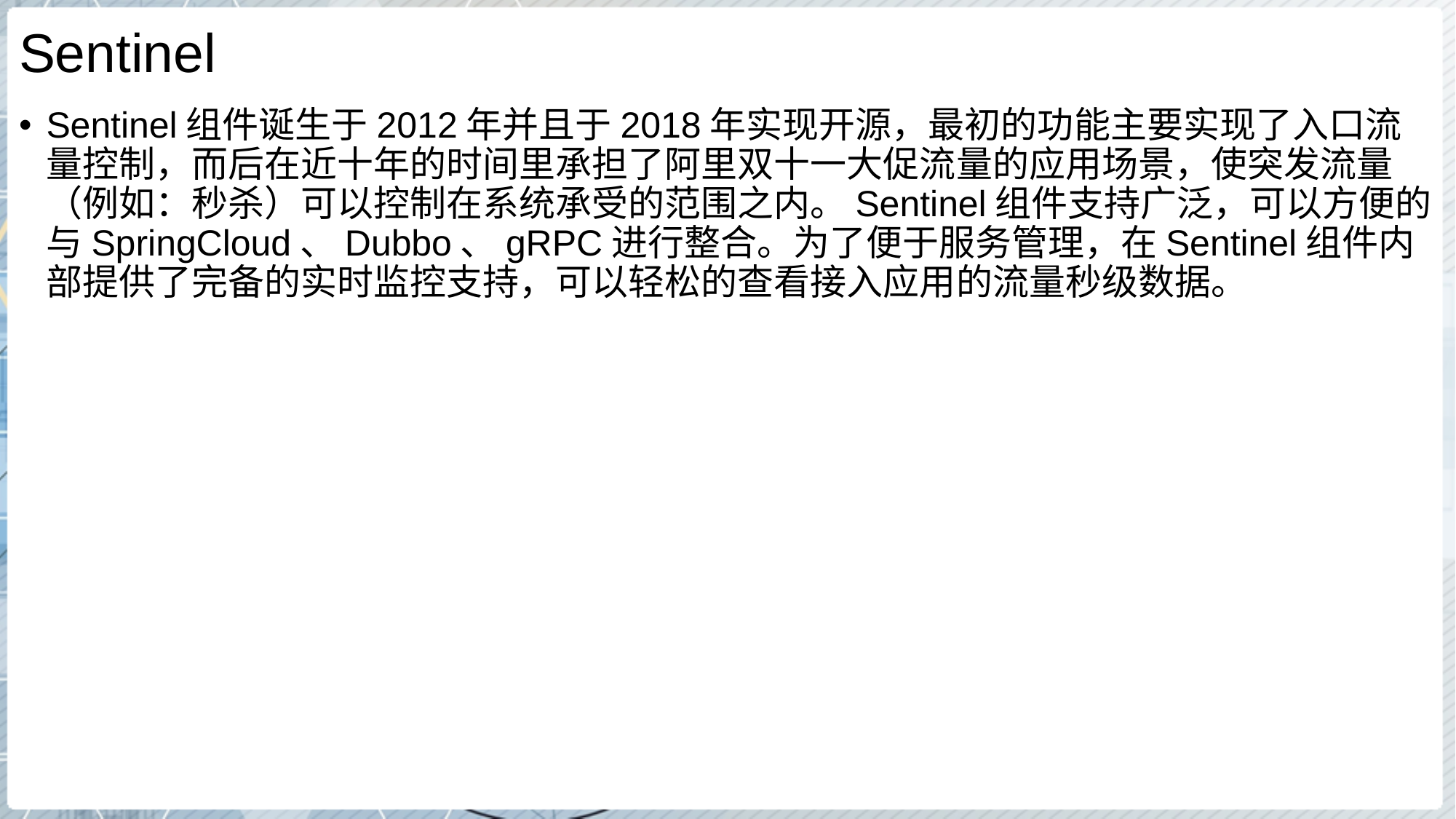

# Sentinel
Sentinel组件诞生于2012年并且于2018年实现开源，最初的功能主要实现了入口流量控制，而后在近十年的时间里承担了阿里双十一大促流量的应用场景，使突发流量（例如：秒杀）可以控制在系统承受的范围之内。Sentinel组件支持广泛，可以方便的与SpringCloud、Dubbo、gRPC进行整合。为了便于服务管理，在Sentinel组件内部提供了完备的实时监控支持，可以轻松的查看接入应用的流量秒级数据。